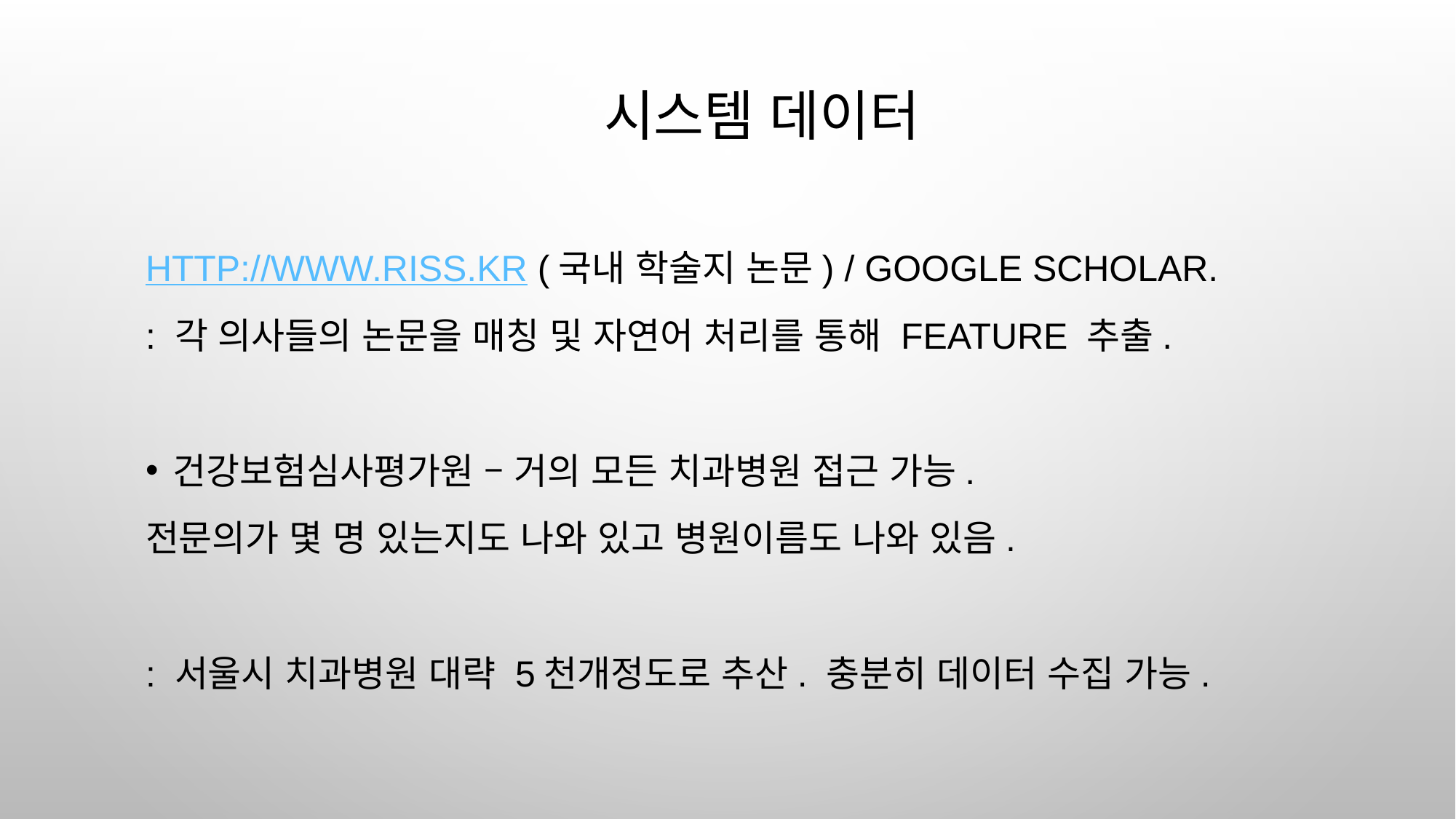

# 시스템 데이터
http://www.riss.kr (국내 학술지 논문) / Google Scholar.
: 각 의사들의 논문을 매칭 및 자연어 처리를 통해 feature 추출.

건강보험심사평가원 – 거의 모든 치과병원 접근 가능.
전문의가 몇 명 있는지도 나와 있고 병원이름도 나와 있음.

: 서울시 치과병원 대략 5천개정도로 추산. 충분히 데이터 수집 가능.